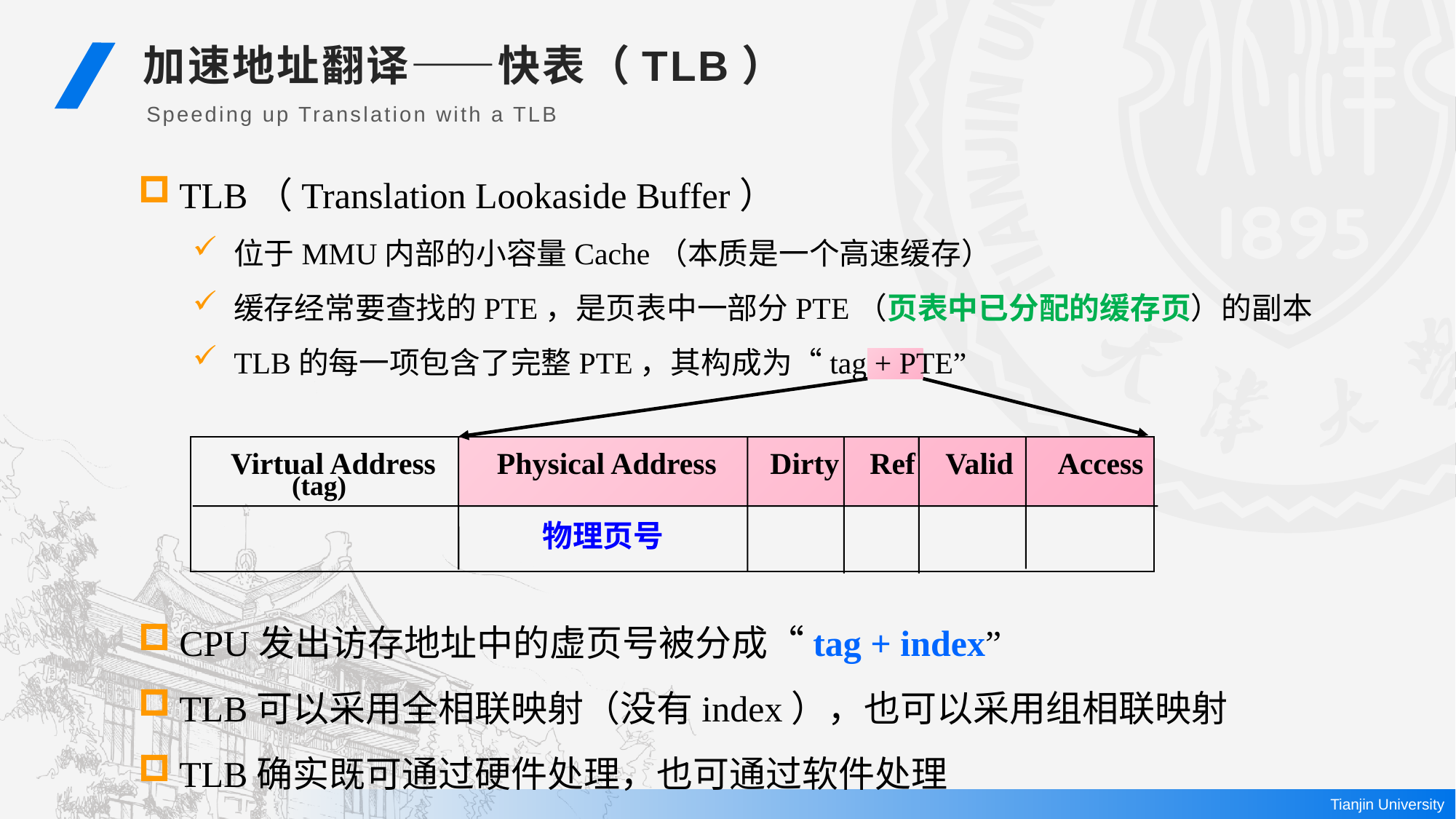

加速地址翻译——快表（TLB）
Speeding up Translation with a TLB
TLB（Translation Lookaside Buffer）
位于MMU内部的小容量Cache（本质是一个高速缓存）
缓存经常要查找的PTE，是页表中一部分PTE（页表中已分配的缓存页）的副本
TLB的每一项包含了完整PTE，其构成为“tag + PTE”

CPU发出访存地址中的虚页号被分成“tag + index”
TLB可以采用全相联映射（没有index），也可以采用组相联映射
TLB确实既可通过硬件处理，也可通过软件处理

    Virtual Address        Physical Address       Dirty    Ref    Valid      Access
      (tag)

物理页号